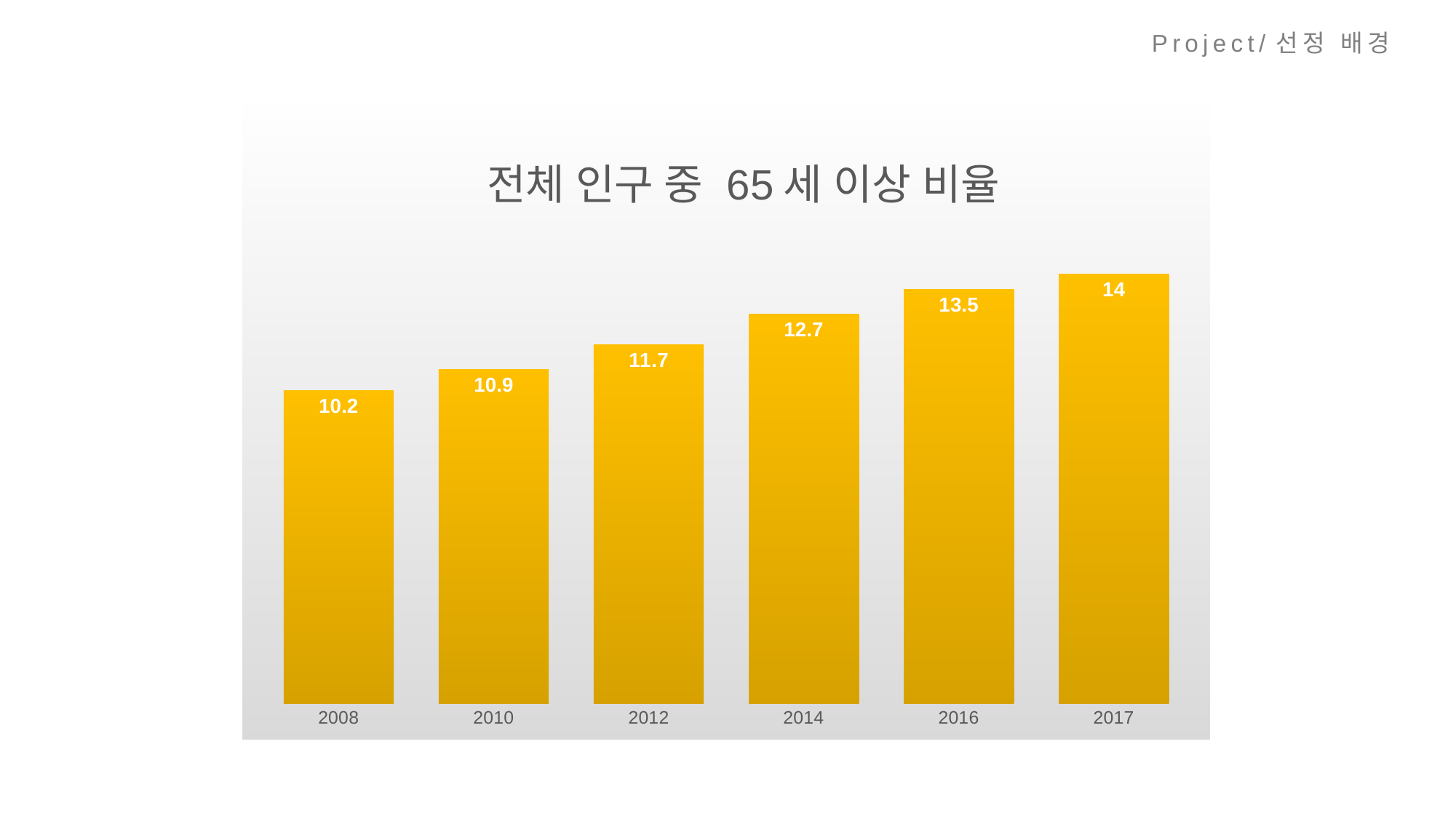

Project/선정 배경

### Chart: 전체 인구 중 65세 이상 비율

| Category | 전체 인구 중 65세 이상 비율 |
|---|---|
| 2008 | 10.2 |
| 2010 | 10.9 |
| 2012 | 11.7 |
| 2014 | 12.7 |
| 2016 | 13.5 |
| 2017 | 14.0 |